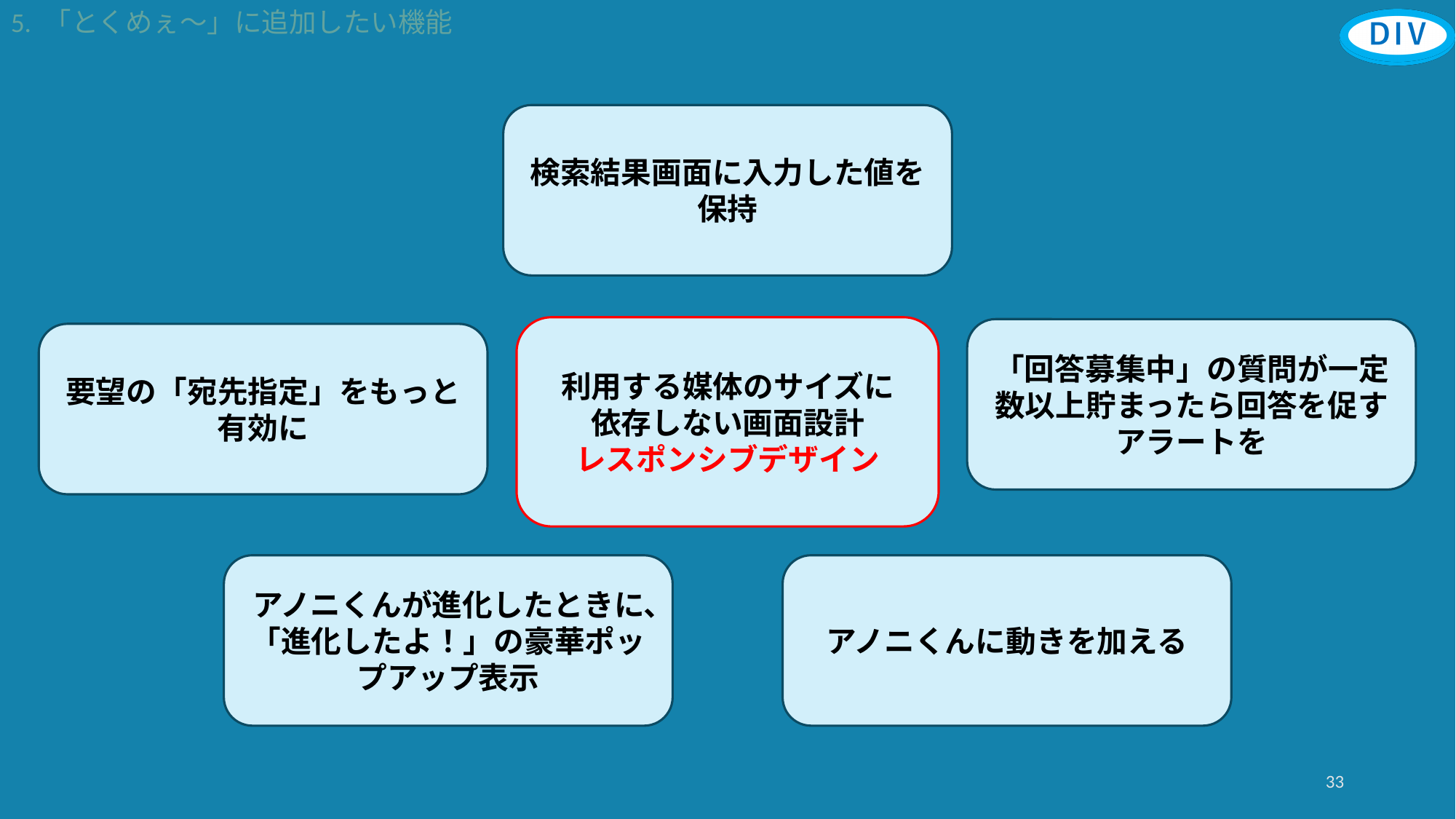

5. 「とくめぇ～」に追加したい機能

検索結果画面に入力した値を保持
利用する媒体のサイズに
依存しない画面設計
レスポンシブデザイン
「回答募集中」の質問が一定数以上貯まったら回答を促すアラートを
要望の「宛先指定」をもっと有効に
アノニくんが進化したときに、「進化したよ！」の豪華ポップアップ表示
アノニくんに動きを加える
33